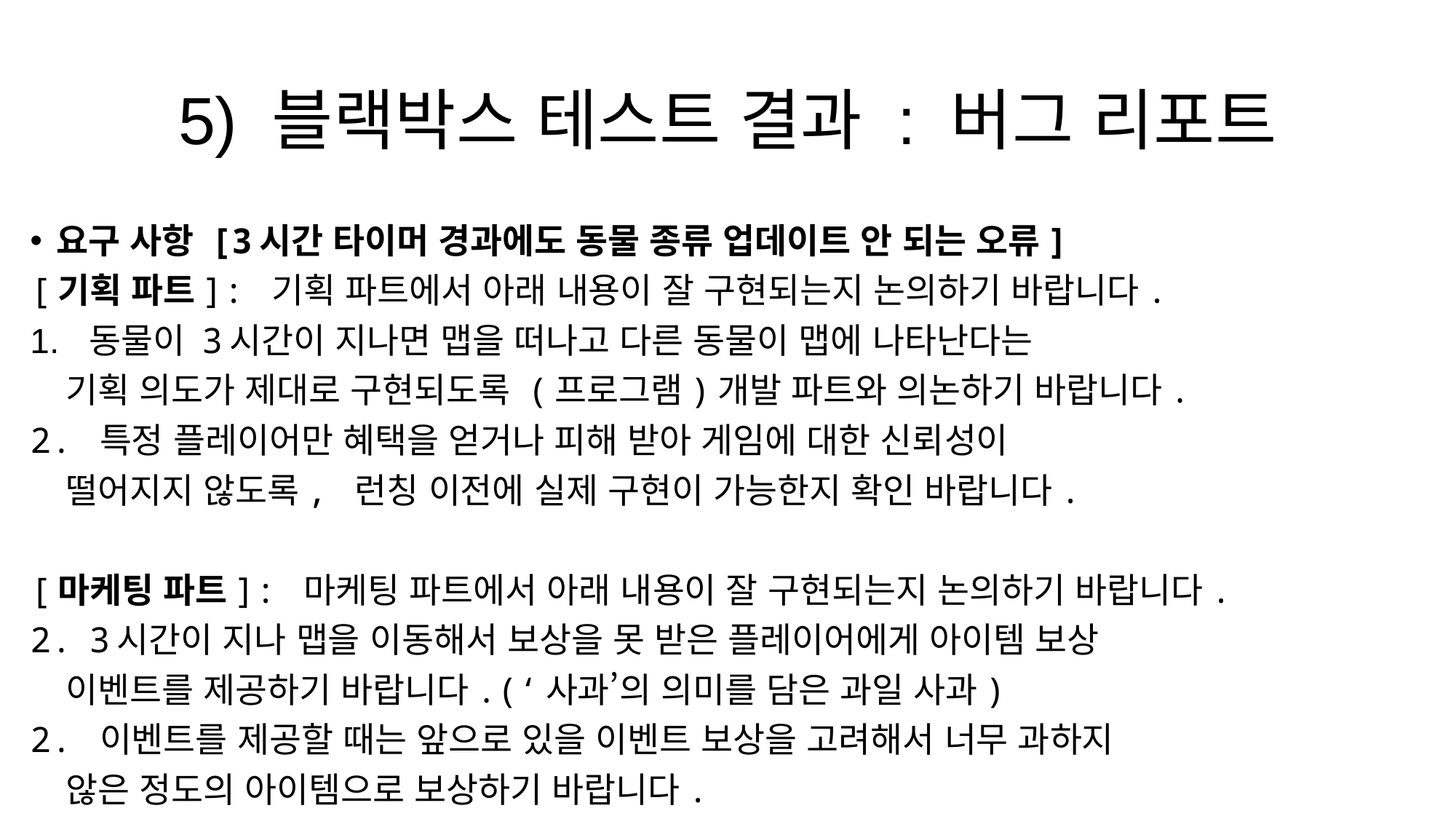

# 5) 블랙박스 테스트 결과 : 버그 리포트
요구 사항 [3시간 타이머 경과에도 동물 종류 업데이트 안 되는 오류]
[기획 파트]: 기획 파트에서 아래 내용이 잘 구현되는지 논의하기 바랍니다.
동물이 3시간이 지나면 맵을 떠나고 다른 동물이 맵에 나타난다는
   기획 의도가 제대로 구현되도록 (프로그램)개발 파트와 의논하기 바랍니다.
2. 특정 플레이어만 혜택을 얻거나 피해 받아 게임에 대한 신뢰성이
   떨어지지 않도록, 런칭 이전에 실제 구현이 가능한지 확인 바랍니다.

[마케팅 파트]: 마케팅 파트에서 아래 내용이 잘 구현되는지 논의하기 바랍니다.
3시간이 지나 맵을 이동해서 보상을 못 받은 플레이어에게 아이템 보상
   이벤트를 제공하기 바랍니다.(‘사과’의 의미를 담은 과일 사과)
2. 이벤트를 제공할 때는 앞으로 있을 이벤트 보상을 고려해서 너무 과하지
   않은 정도의 아이템으로 보상하기 바랍니다.